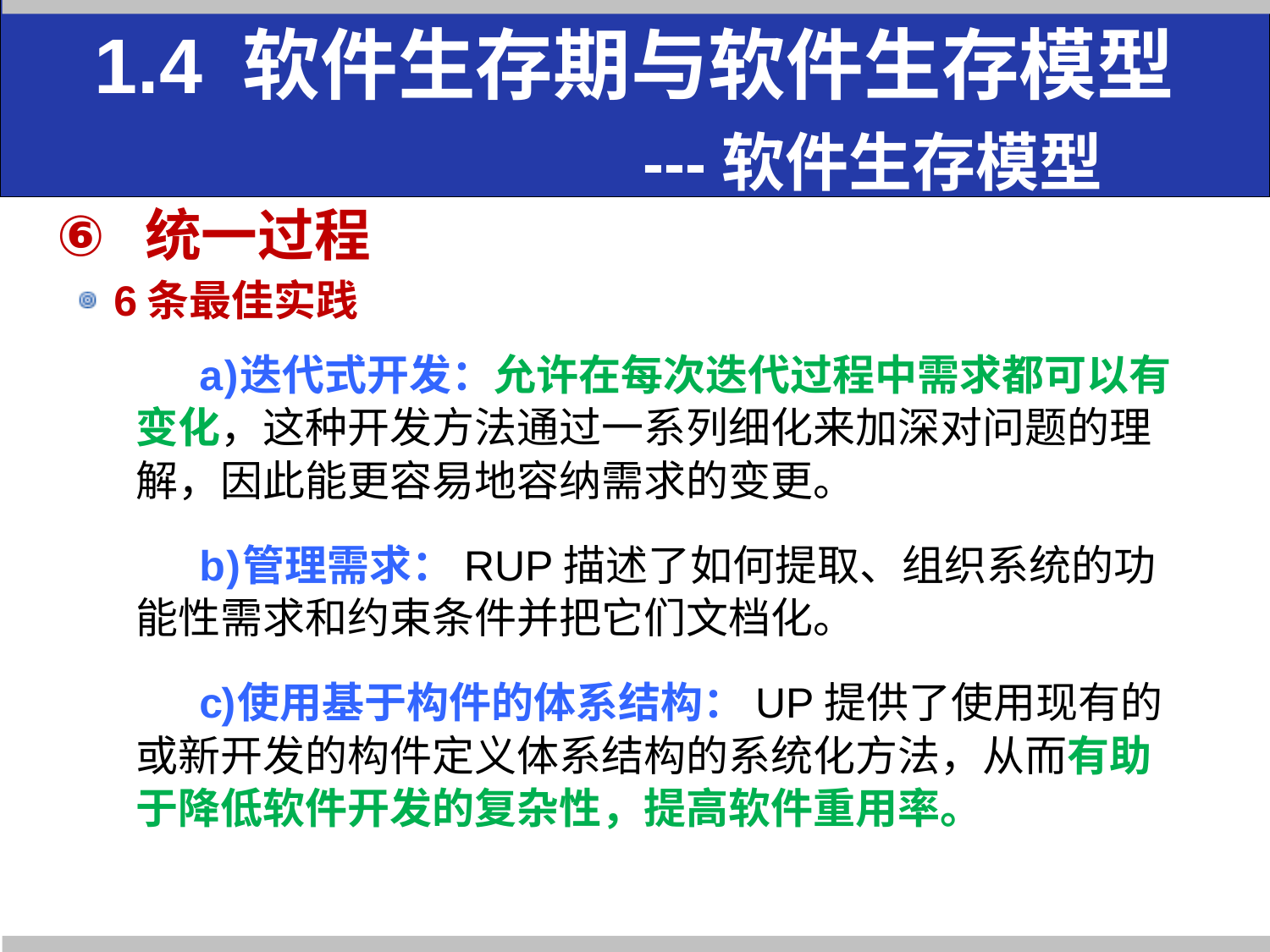

# 1.4 软件生存期与软件生存模型 ---软件生存模型
统一过程
 6条最佳实践
迭代式开发：允许在每次迭代过程中需求都可以有变化，这种开发方法通过一系列细化来加深对问题的理解，因此能更容易地容纳需求的变更。
管理需求：RUP描述了如何提取、组织系统的功能性需求和约束条件并把它们文档化。
使用基于构件的体系结构：UP提供了使用现有的或新开发的构件定义体系结构的系统化方法，从而有助于降低软件开发的复杂性，提高软件重用率。